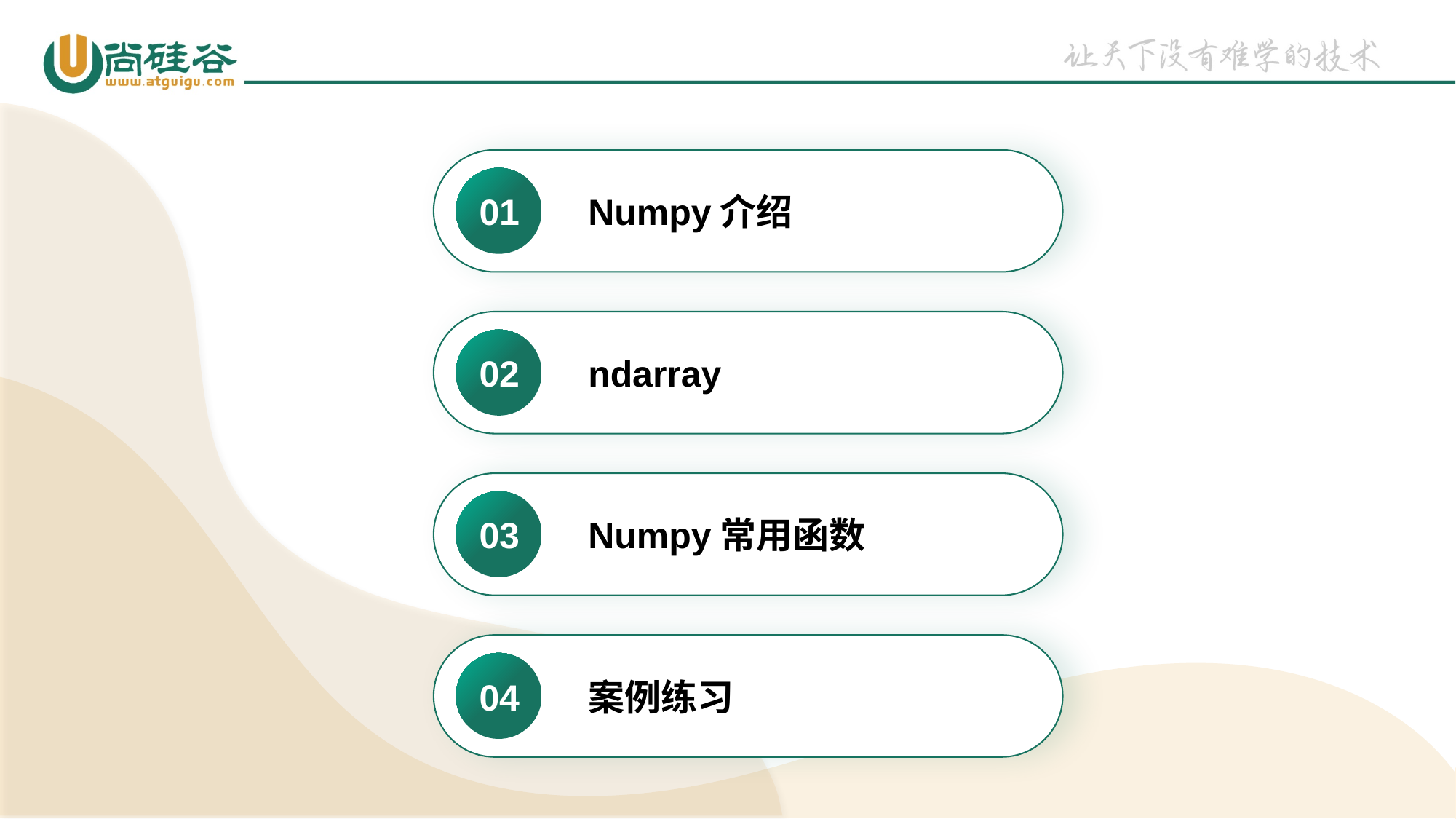

01
Numpy介绍

02
ndarray

03
Numpy常用函数

04
案例练习